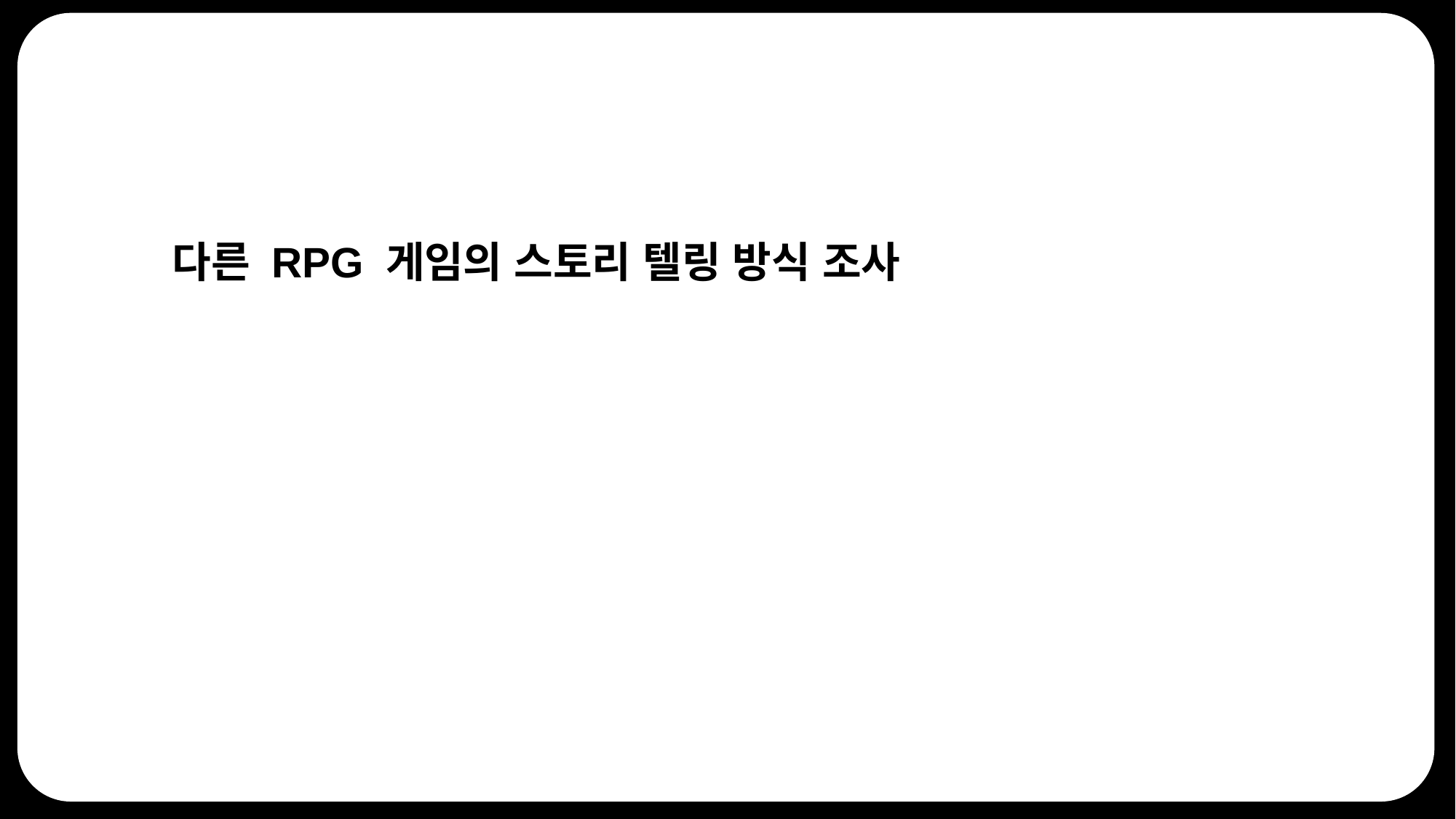

다른 RPG 게임의 스토리 텔링 방식 조사

47